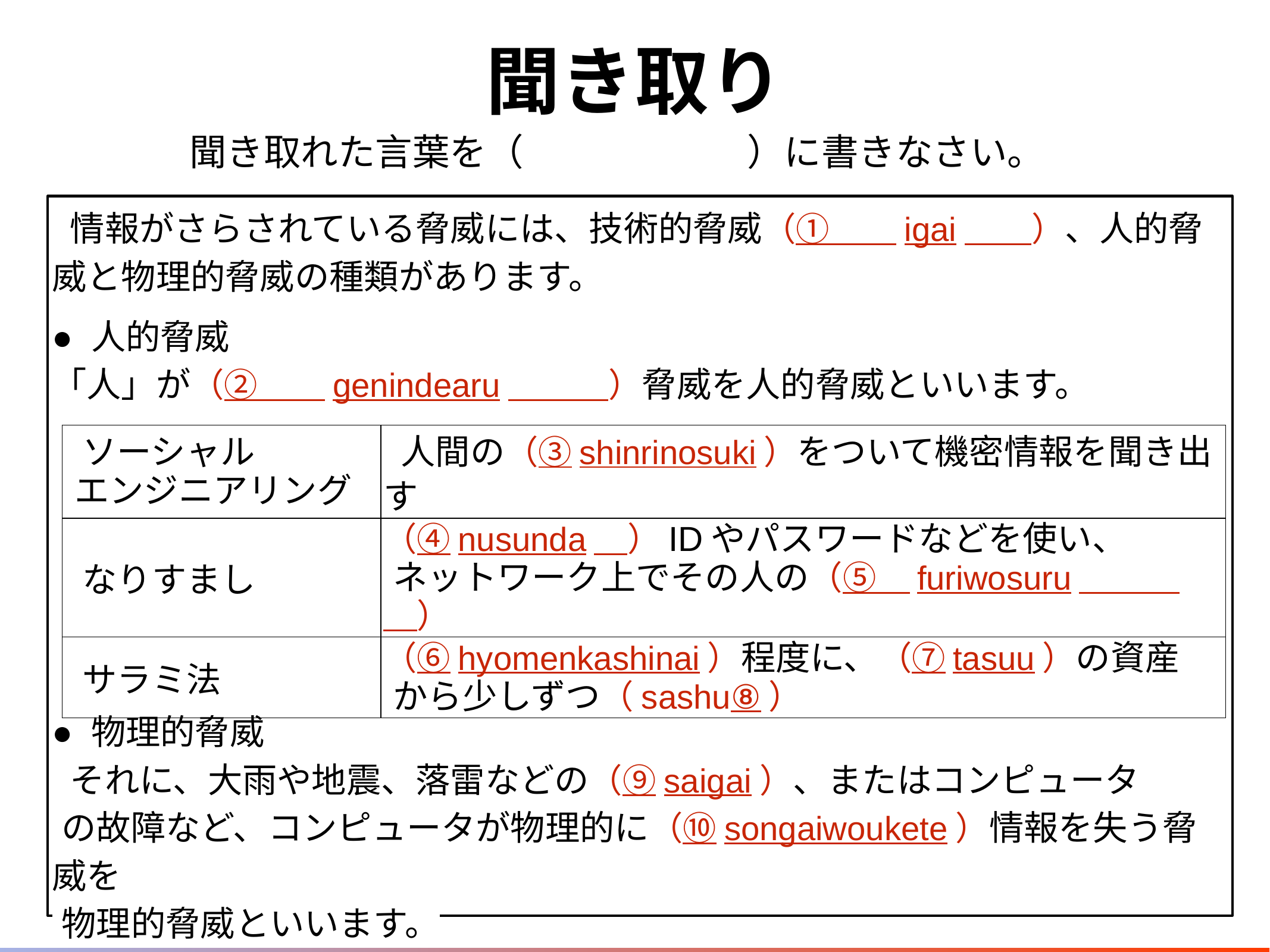

# 聞き取り
聞き取れた言葉を（　　　　　　）に書きなさい。
 情報がさらされている脅威には、技術的脅威（①　　igai　　）、人的脅威と物理的脅威の種類があります。
● 人的脅威
「人」が（②　　genindearu　　　）脅威を人的脅威といいます。

● 物理的脅威
 それに、大雨や地震、落雷などの（⑨saigai）、またはコンピュータ
 の故障など、コンピュータが物理的に（⑩songaiwoukete）情報を失う脅威を
 物理的脅威といいます。

| ソーシャル エンジニアリング | 人間の（③shinrinosuki）をついて機密情報を聞き出す |
| --- | --- |
| なりすまし | （④nusunda　）IDやパスワードなどを使い、 ネットワーク上でその人の（⑤　furiwosuru　　　　） |
| サラミ法 | （⑥hyomenkashinai）程度に、（⑦tasuu）の資産 から少しずつ（sashu⑧） |